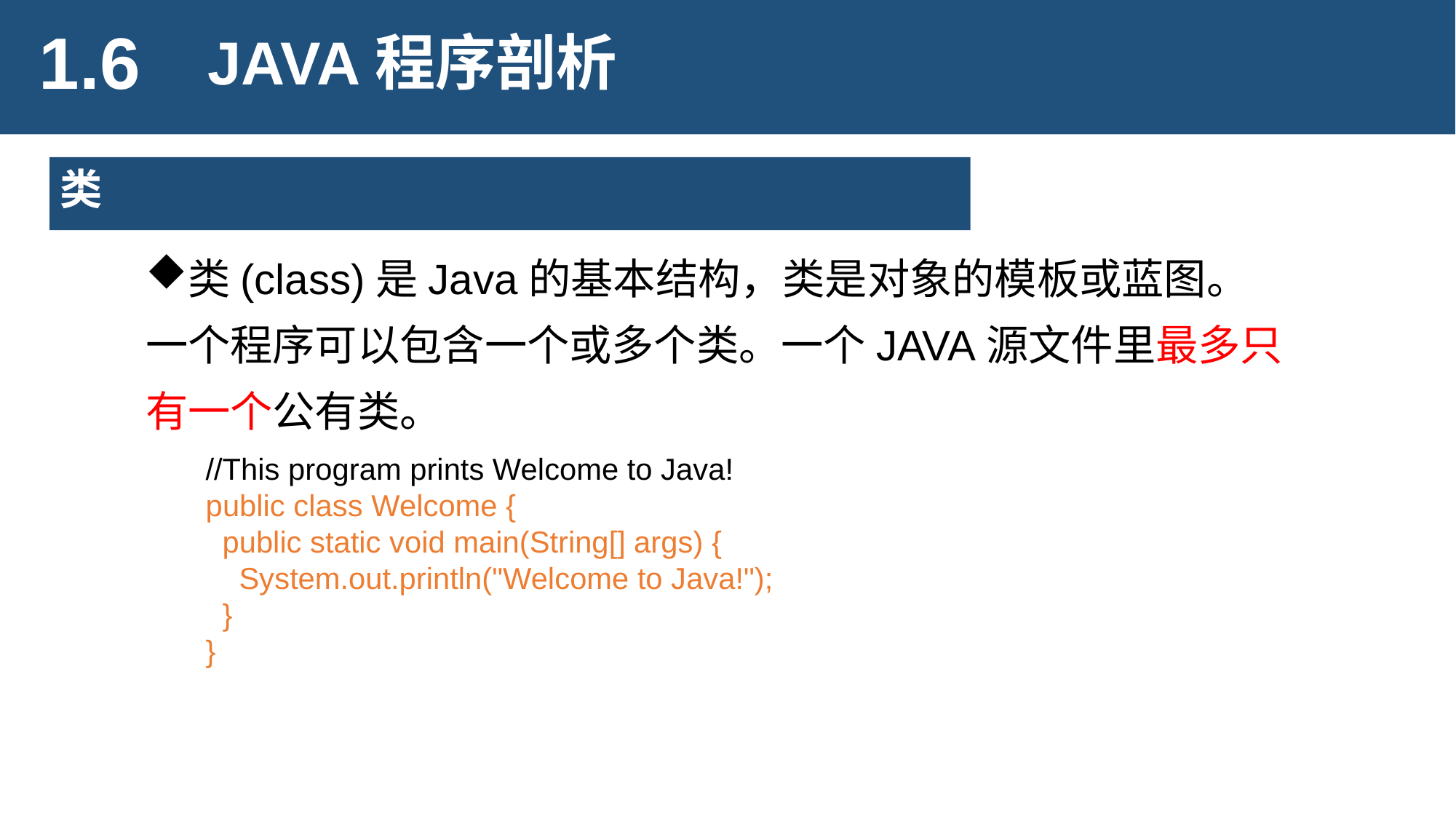

1.6
JAVA程序剖析
类
类(class)是Java的基本结构，类是对象的模板或蓝图。一个程序可以包含一个或多个类。一个JAVA源文件里最多只有一个公有类。

//This program prints Welcome to Java!
public class Welcome {
  public static void main(String[] args) {
    System.out.println("Welcome to Java!");
  }
}